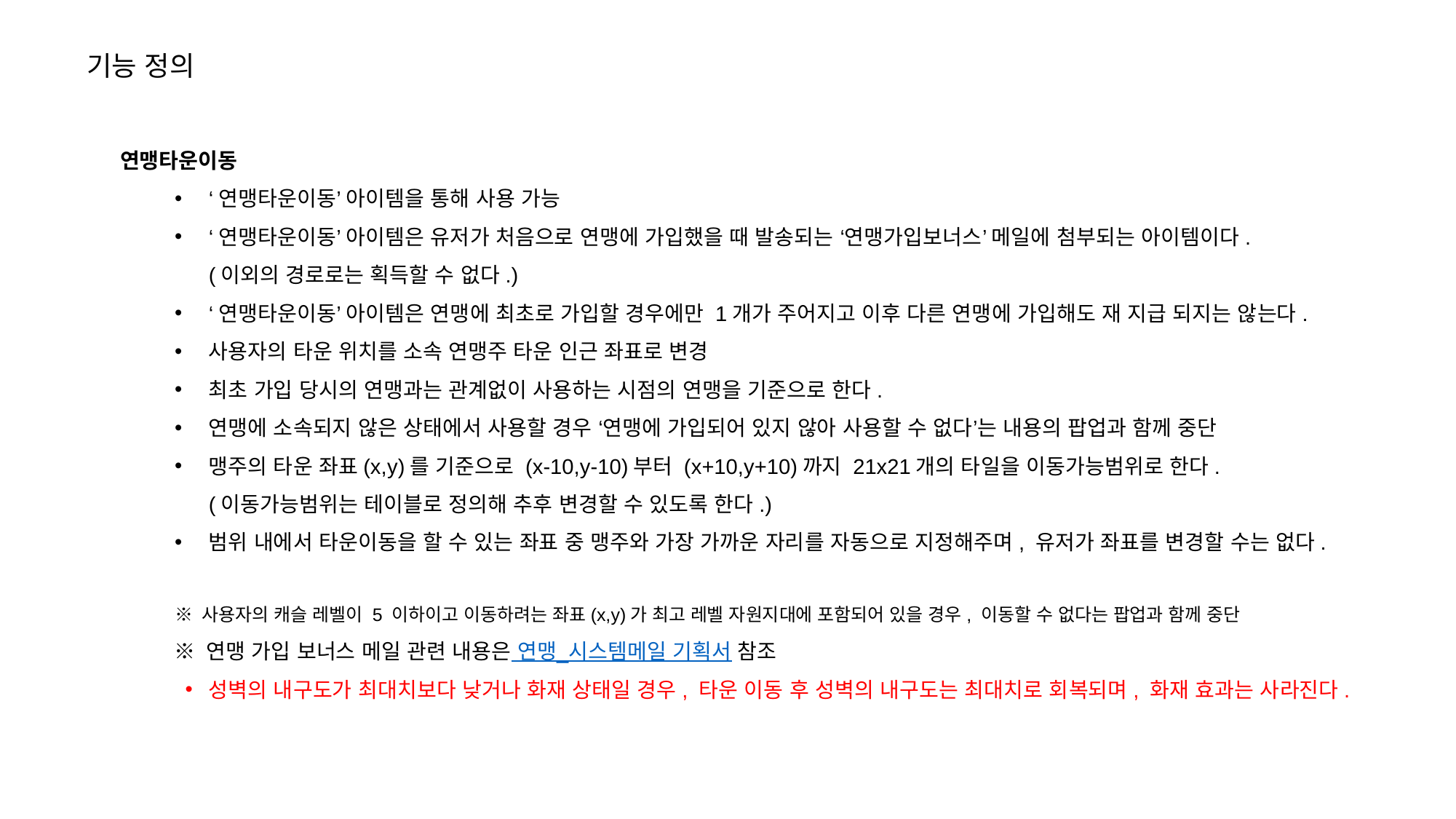

기능 정의
연맹타운이동
‘연맹타운이동’ 아이템을 통해 사용 가능
‘연맹타운이동’ 아이템은 유저가 처음으로 연맹에 가입했을 때 발송되는 ‘연맹가입보너스’ 메일에 첨부되는 아이템이다.
(이외의 경로로는 획득할 수 없다.)
‘연맹타운이동’ 아이템은 연맹에 최초로 가입할 경우에만 1개가 주어지고 이후 다른 연맹에 가입해도 재 지급 되지는 않는다.
사용자의 타운 위치를 소속 연맹주 타운 인근 좌표로 변경
최초 가입 당시의 연맹과는 관계없이 사용하는 시점의 연맹을 기준으로 한다.
연맹에 소속되지 않은 상태에서 사용할 경우 ‘연맹에 가입되어 있지 않아 사용할 수 없다’는 내용의 팝업과 함께 중단
맹주의 타운 좌표(x,y)를 기준으로 (x-10,y-10)부터 (x+10,y+10)까지 21x21개의 타일을 이동가능범위로 한다.
(이동가능범위는 테이블로 정의해 추후 변경할 수 있도록 한다.)
범위 내에서 타운이동을 할 수 있는 좌표 중 맹주와 가장 가까운 자리를 자동으로 지정해주며, 유저가 좌표를 변경할 수는 없다.

※ 사용자의 캐슬 레벨이 5 이하이고 이동하려는 좌표(x,y)가 최고 레벨 자원지대에 포함되어 있을 경우, 이동할 수 없다는 팝업과 함께 중단
         ※ 연맹 가입 보너스 메일 관련 내용은 연맹_시스템메일 기획서 참조
성벽의 내구도가 최대치보다 낮거나 화재 상태일 경우, 타운 이동 후 성벽의 내구도는 최대치로 회복되며, 화재 효과는 사라진다.